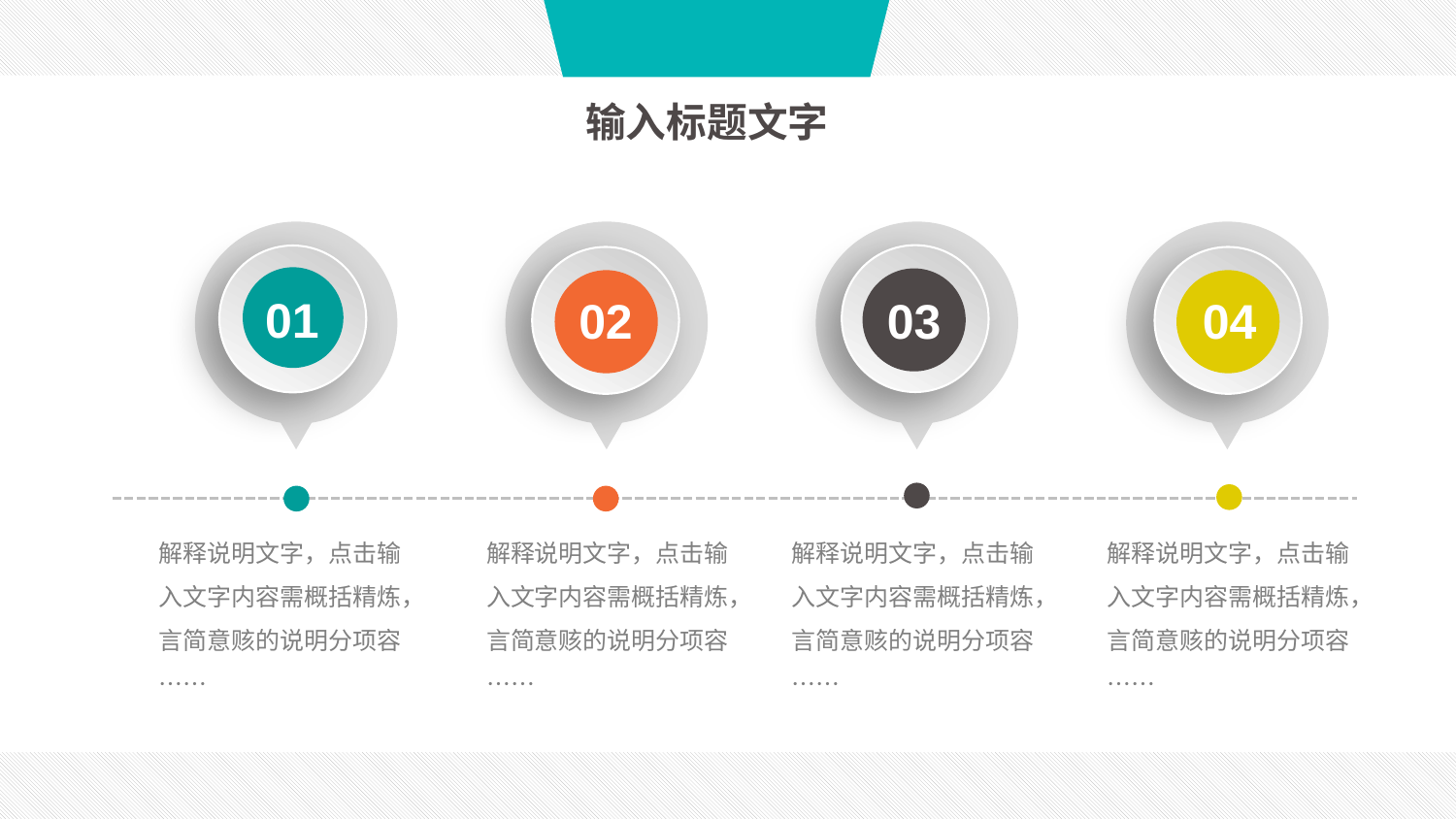

输入标题文字

03

01

04

02

解释说明文字，点击输入文字内容需概括精炼，言简意赅的说明分项容……

解释说明文字，点击输入文字内容需概括精炼，言简意赅的说明分项容……

解释说明文字，点击输入文字内容需概括精炼，言简意赅的说明分项容……

解释说明文字，点击输入文字内容需概括精炼，言简意赅的说明分项容……